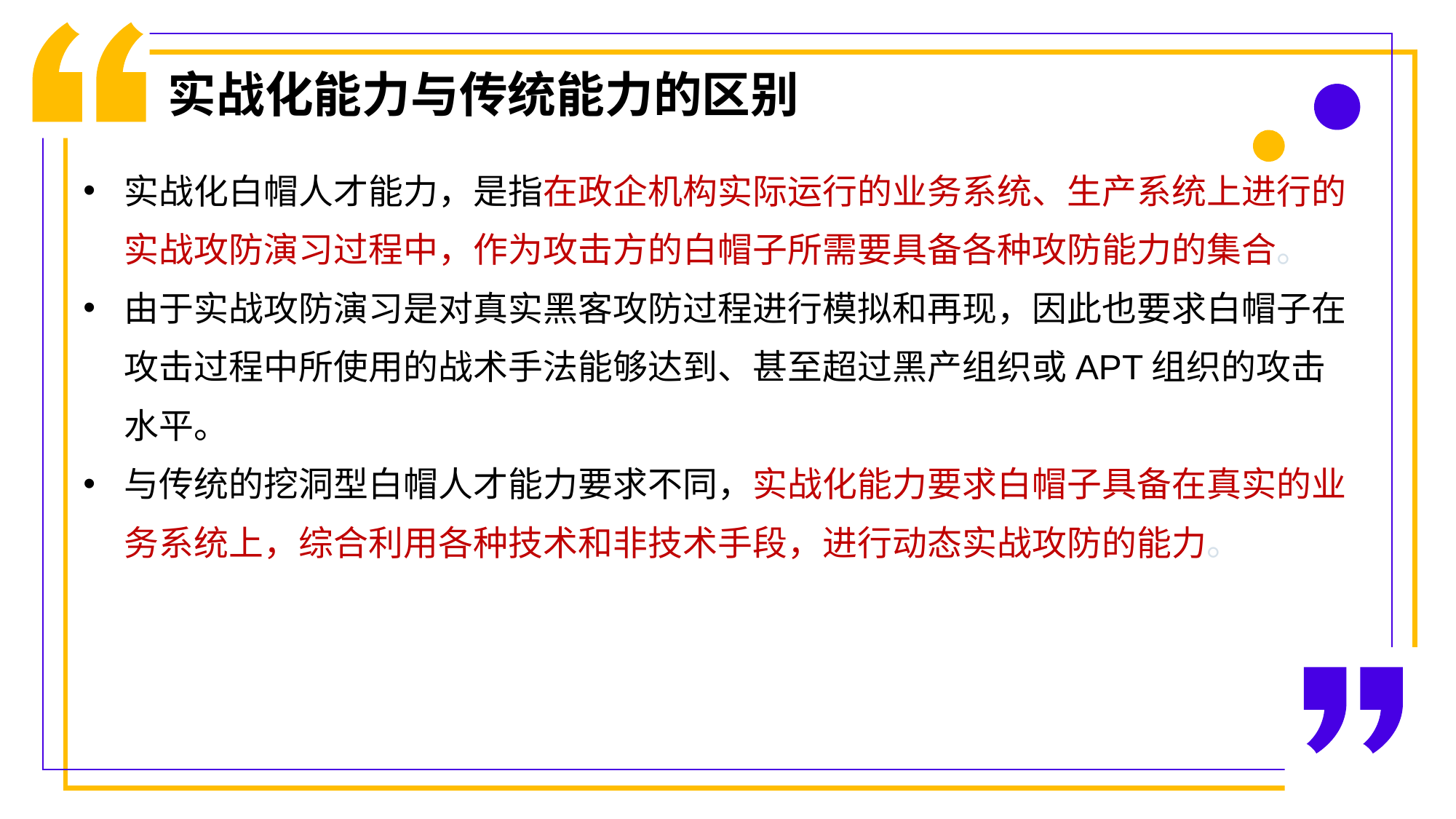

实战化能力与传统能力的区别

实战化白帽人才能力，是指在政企机构实际运行的业务系统、生产系统上进行的实战攻防演习过程中，作为攻击方的白帽子所需要具备各种攻防能力的集合。
由于实战攻防演习是对真实黑客攻防过程进行模拟和再现，因此也要求白帽子在攻击过程中所使用的战术手法能够达到、甚至超过黑产组织或APT组织的攻击水平。
与传统的挖洞型白帽人才能力要求不同，实战化能力要求白帽子具备在真实的业务系统上，综合利用各种技术和非技术手段，进行动态实战攻防的能力。